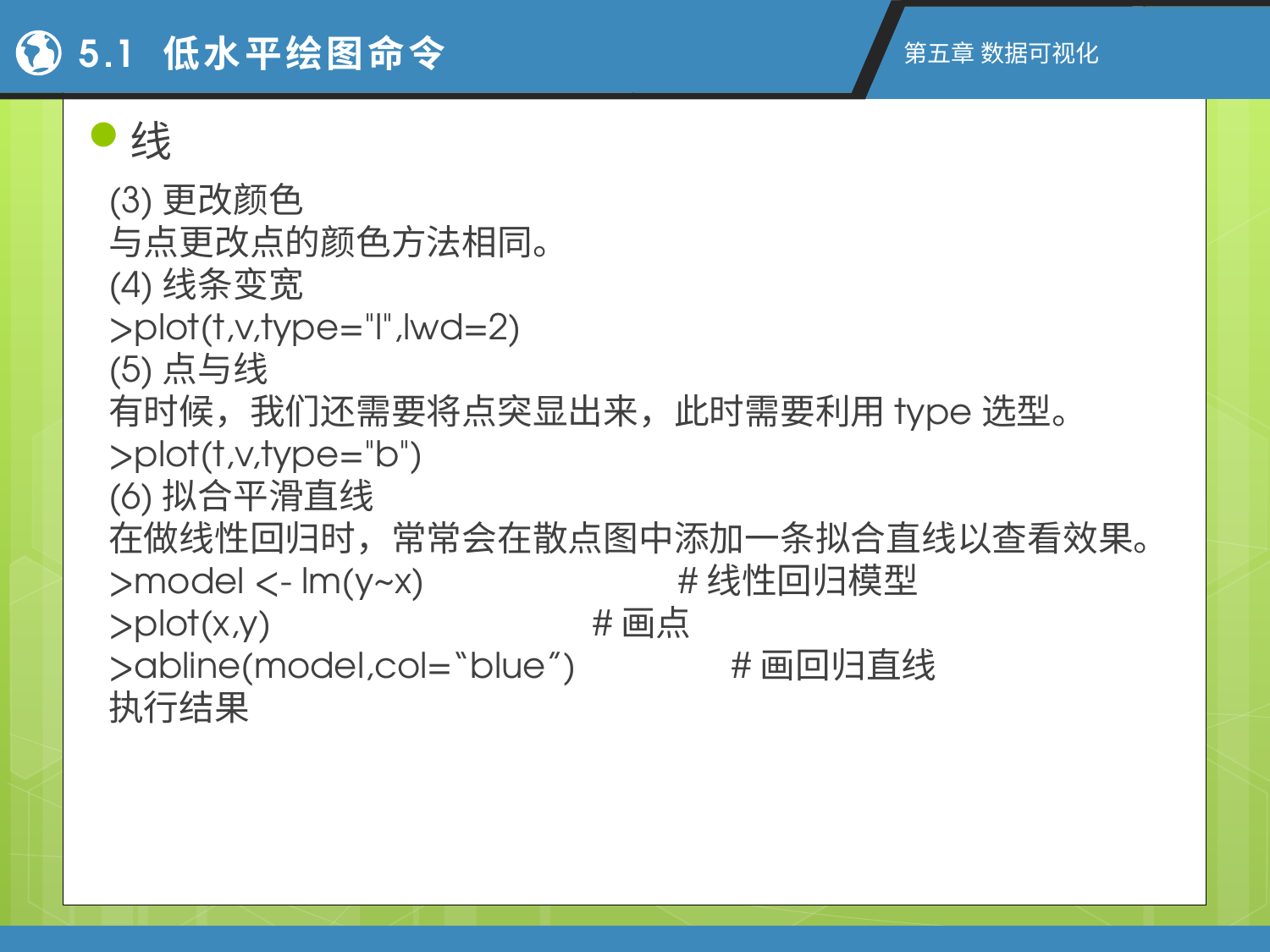

5.1 低水平绘图命令

第五章 数据可视化
线
(3)更改颜色
与点更改点的颜色方法相同。
(4)线条变宽
>plot(t,v,type="l",lwd=2)
(5)点与线
有时候，我们还需要将点突显出来，此时需要利用type选型。
>plot(t,v,type="b")
(6)拟合平滑直线
在做线性回归时，常常会在散点图中添加一条拟合直线以查看效果。
>model <- lm(y~x)                          #线性回归模型
>plot(x,y)                                 #画点
>abline(model,col=“blue”)                #画回归直线
执行结果